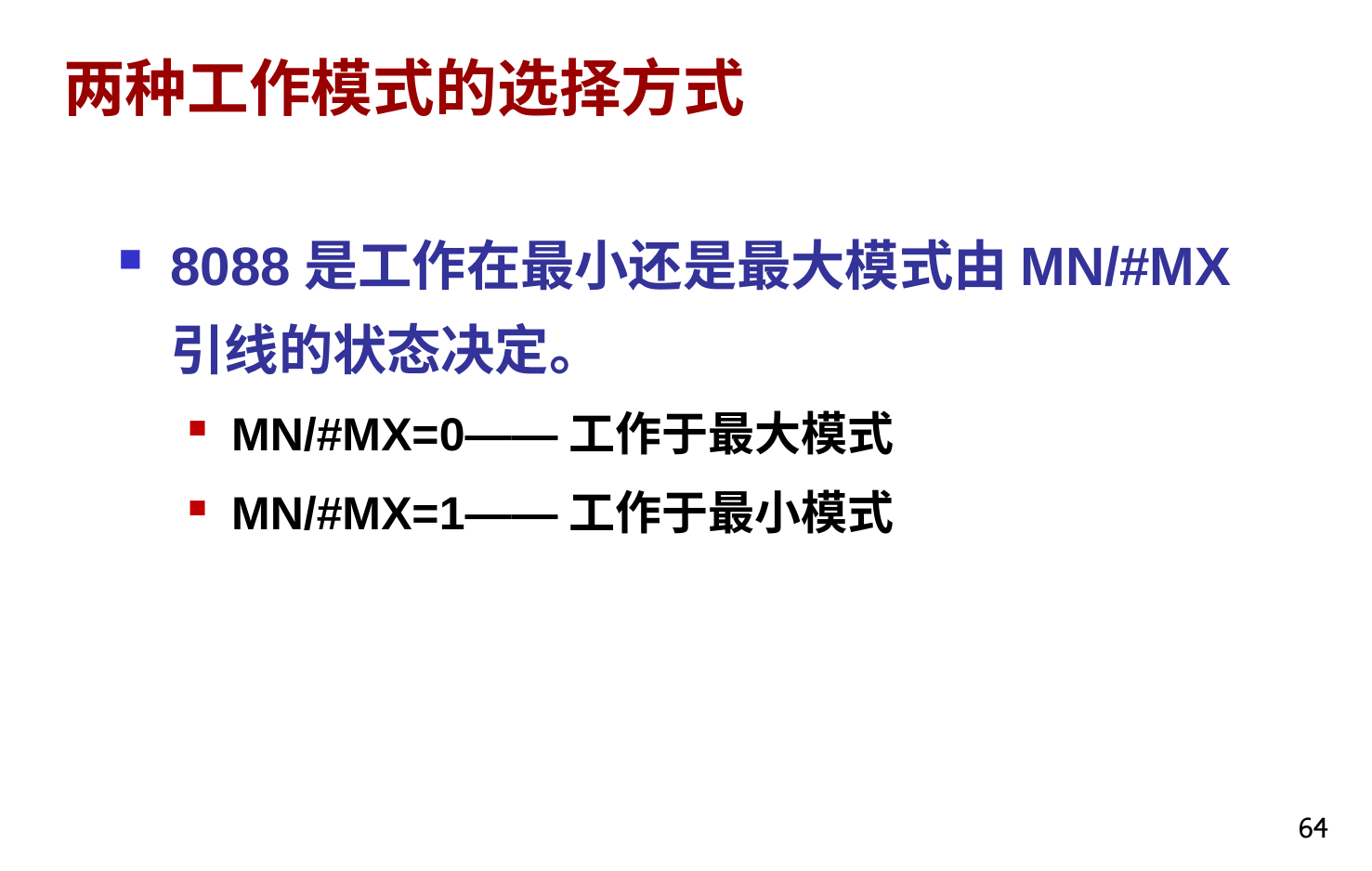

# 两种工作模式的选择方式
8088是工作在最小还是最大模式由MN/#MX引线的状态决定。
MN/#MX=0——工作于最大模式
MN/#MX=1——工作于最小模式
64